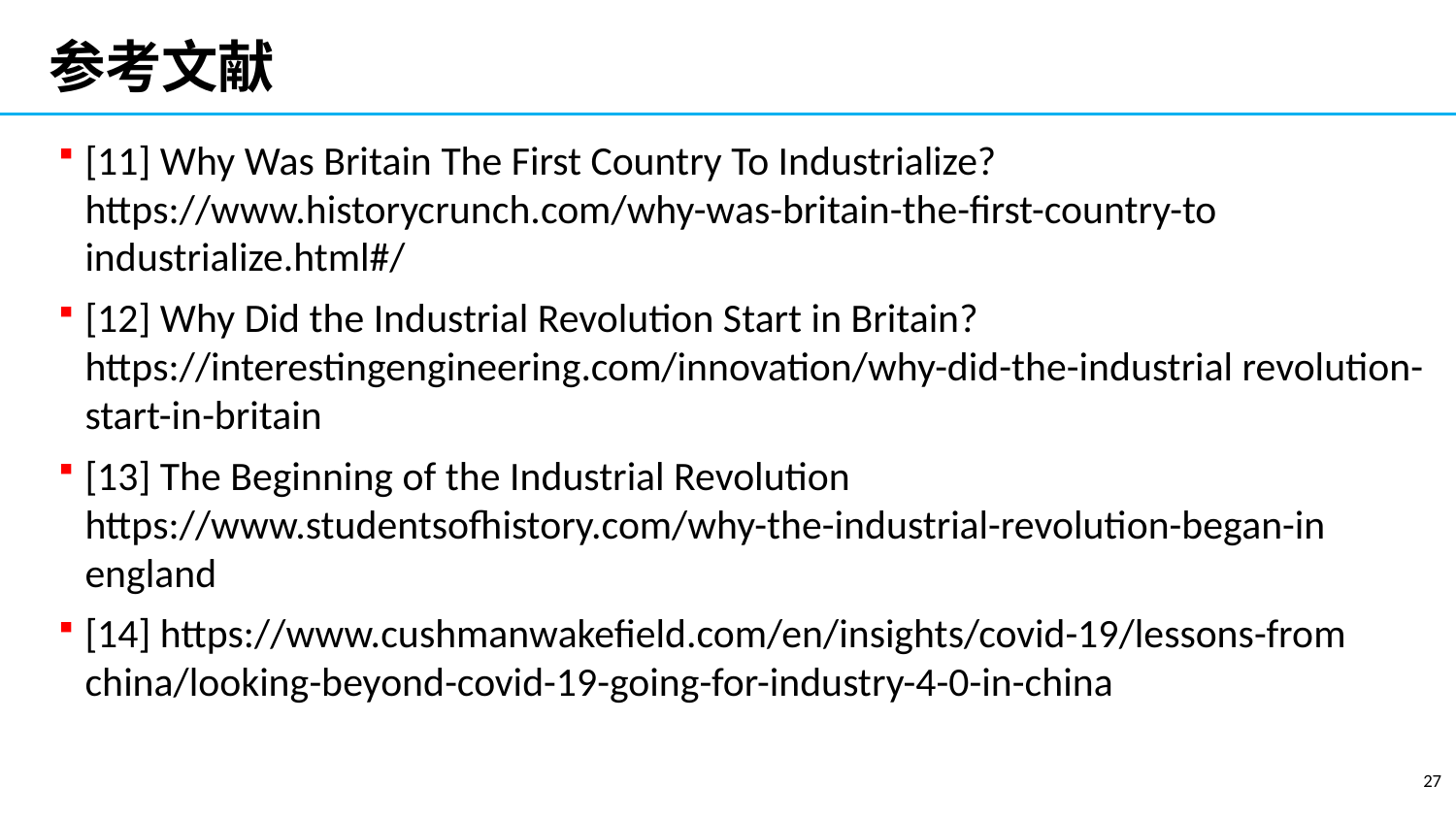

# 参考文献
[11] Why Was Britain The First Country To Industrialize? https://www.historycrunch.com/why-was-britain-the-first-country-to industrialize.html#/
[12] Why Did the Industrial Revolution Start in Britain? https://interestingengineering.com/innovation/why-did-the-industrial revolution-start-in-britain
[13] The Beginning of the Industrial Revolution https://www.studentsofhistory.com/why-the-industrial-revolution-began-in england
[14] https://www.cushmanwakefield.com/en/insights/covid-19/lessons-from china/looking-beyond-covid-19-going-for-industry-4-0-in-china
27